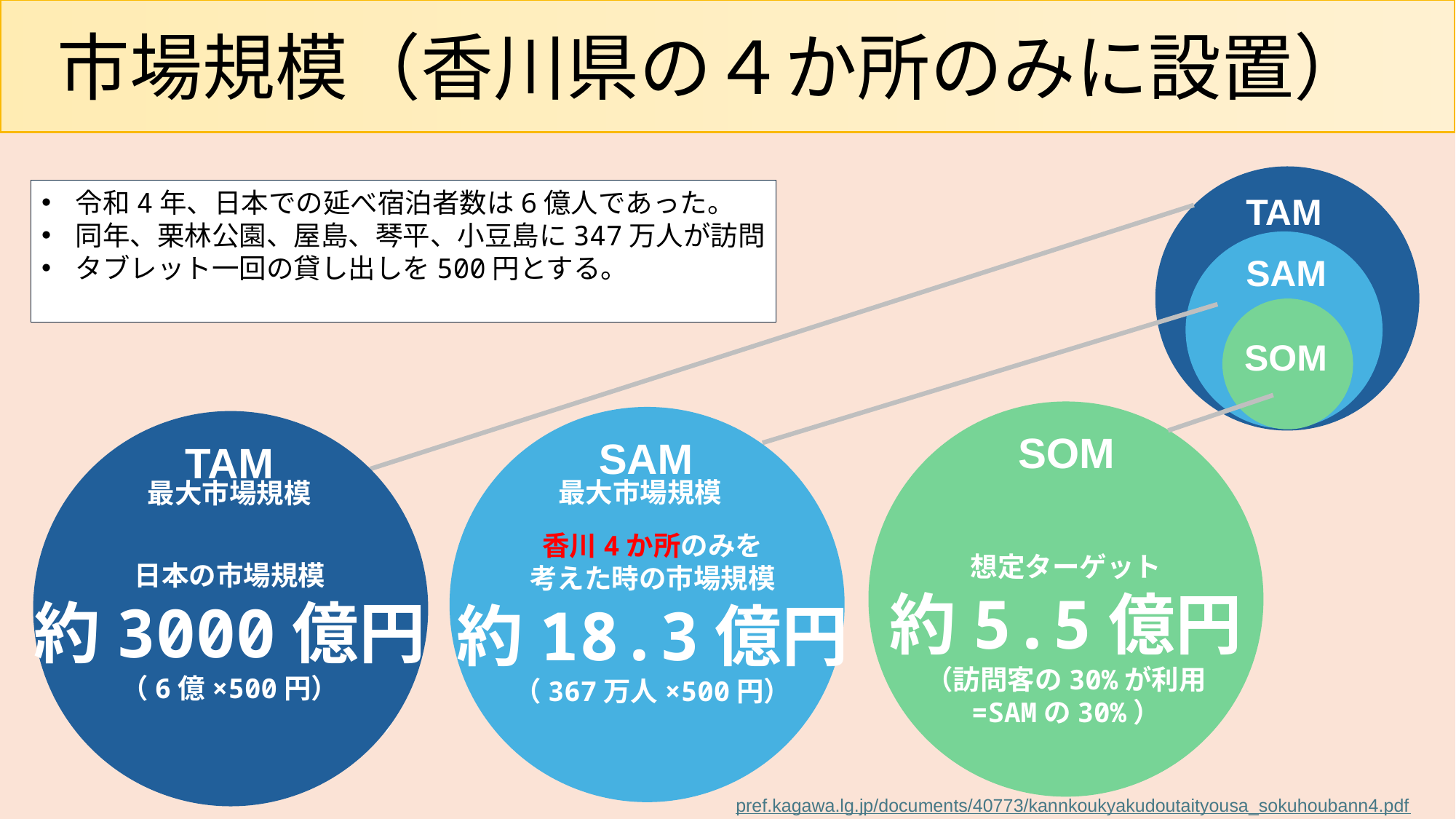

毎年、どのくらいの被害が赤潮によって出ているのか

市場規模（香川県の４か所のみに設置）

令和4年、日本での延べ宿泊者数は6億人であった。
同年、栗林公園、屋島、琴平、小豆島に347万人が訪問
タブレット一回の貸し出しを500円とする。

TAM

SAM

SOM

SOM
SAM
TAM
最大市場規模
最大市場規模
香川4か所のみを
考えた時の市場規模
約18.3億円
（367万人×500円）

想定ターゲット
約5.5億円
（訪問客の30%が利用
=SAMの30%）
日本の市場規模
約3000億円
（6億×500円）
5,000(円)×9万(人)
5,000(円)×2100万(人)
5,000(円)×6000万(人)
pref.kagawa.lg.jp/documents/40773/kannkoukyakudoutaityousa_sokuhoubann4.pdf